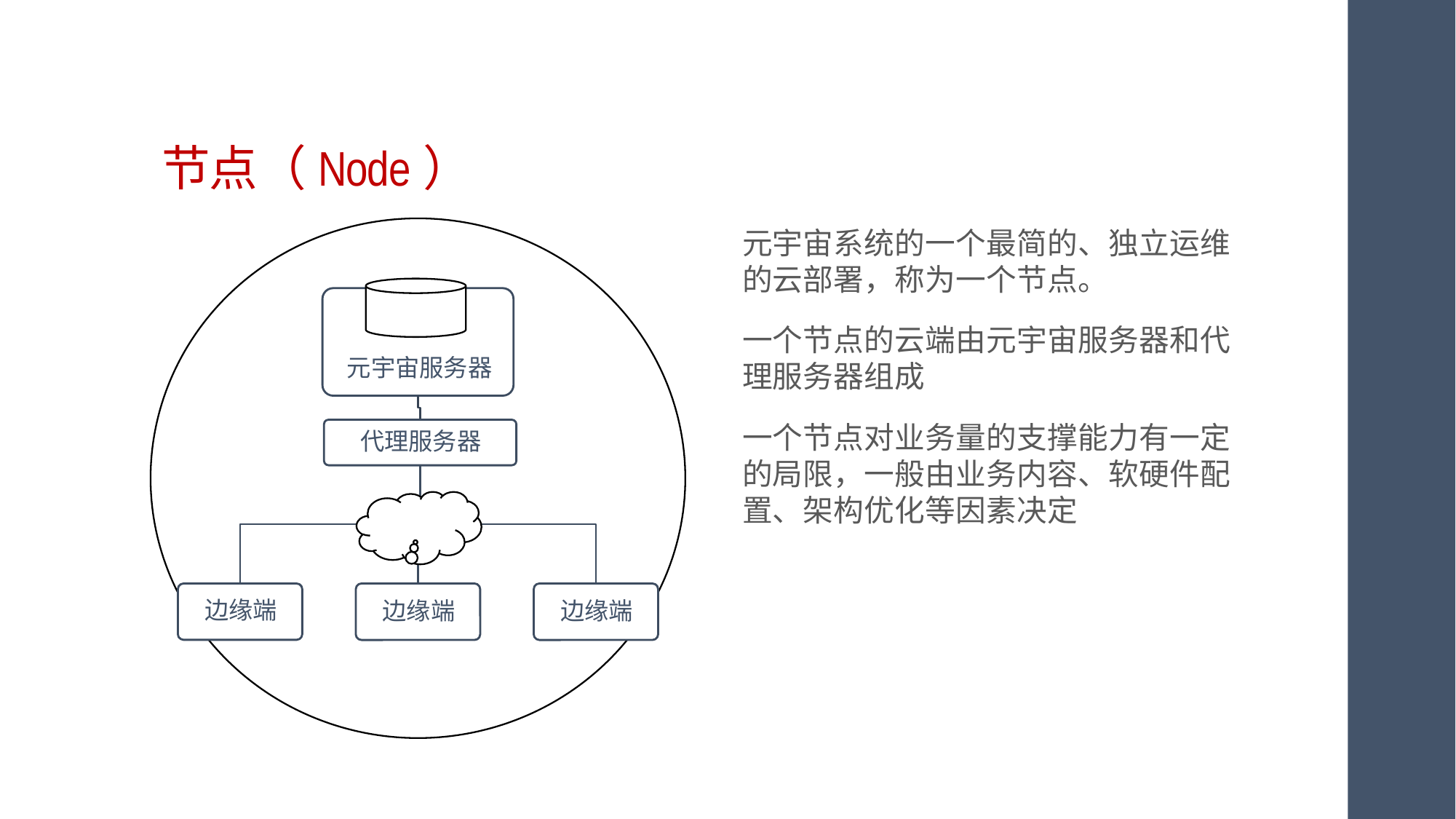

# 节点（Node）

元宇宙服务器
代理服务器
边缘端
边缘端
边缘端
元宇宙系统的一个最简的、独立运维的云部署，称为一个节点。
一个节点的云端由元宇宙服务器和代理服务器组成
一个节点对业务量的支撑能力有一定的局限，一般由业务内容、软硬件配置、架构优化等因素决定